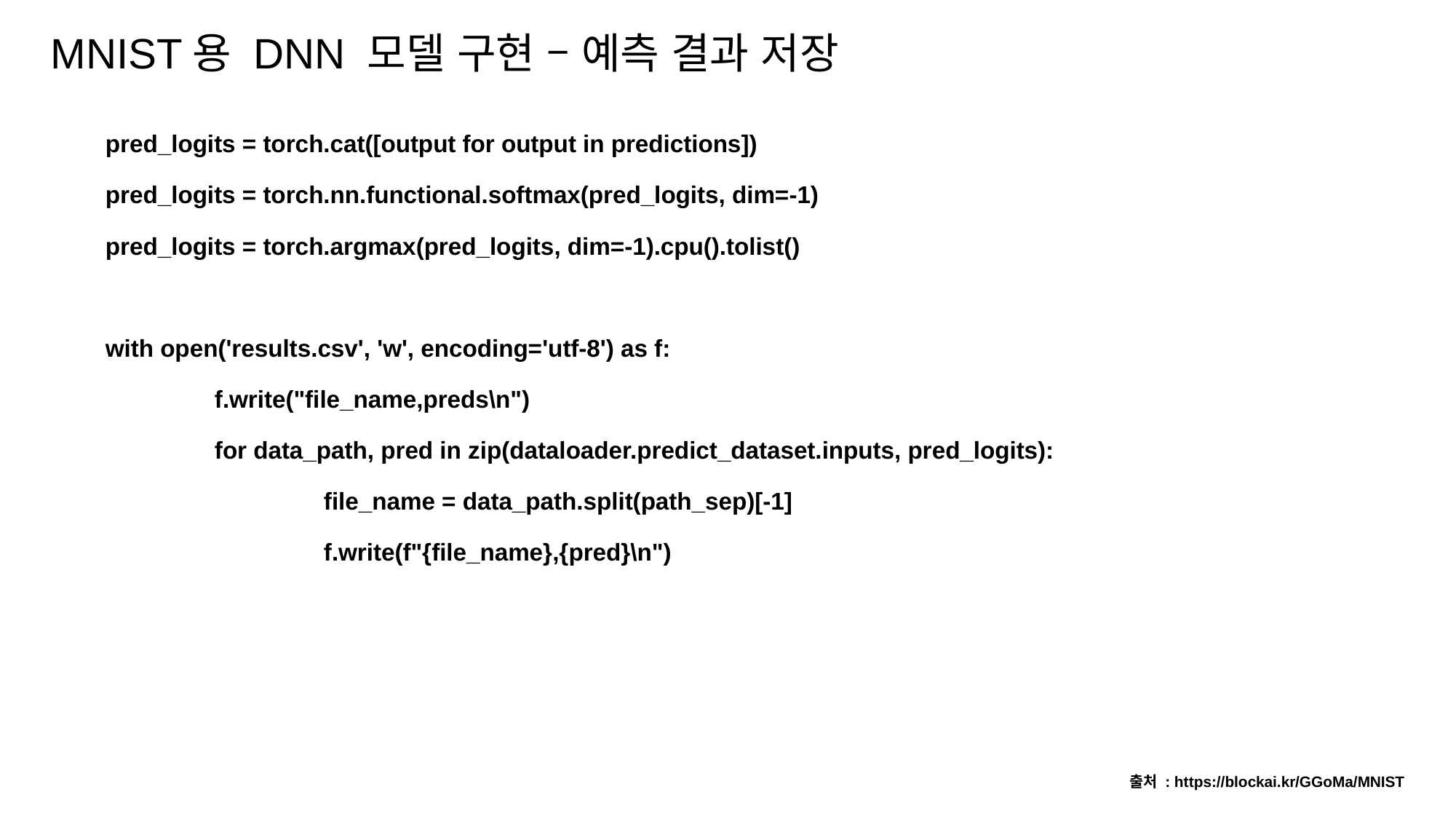

# MNIST용 DNN 모델 구현 – 예측 결과 저장
pred_logits = torch.cat([output for output in predictions])
pred_logits = torch.nn.functional.softmax(pred_logits, dim=-1)
pred_logits = torch.argmax(pred_logits, dim=-1).cpu().tolist()

with open('results.csv', 'w', encoding='utf-8') as f:
	f.write("file_name,preds\n")
	for data_path, pred in zip(dataloader.predict_dataset.inputs, pred_logits):
		file_name = data_path.split(path_sep)[-1]
		f.write(f"{file_name},{pred}\n")
출처 : https://blockai.kr/GGoMa/MNIST